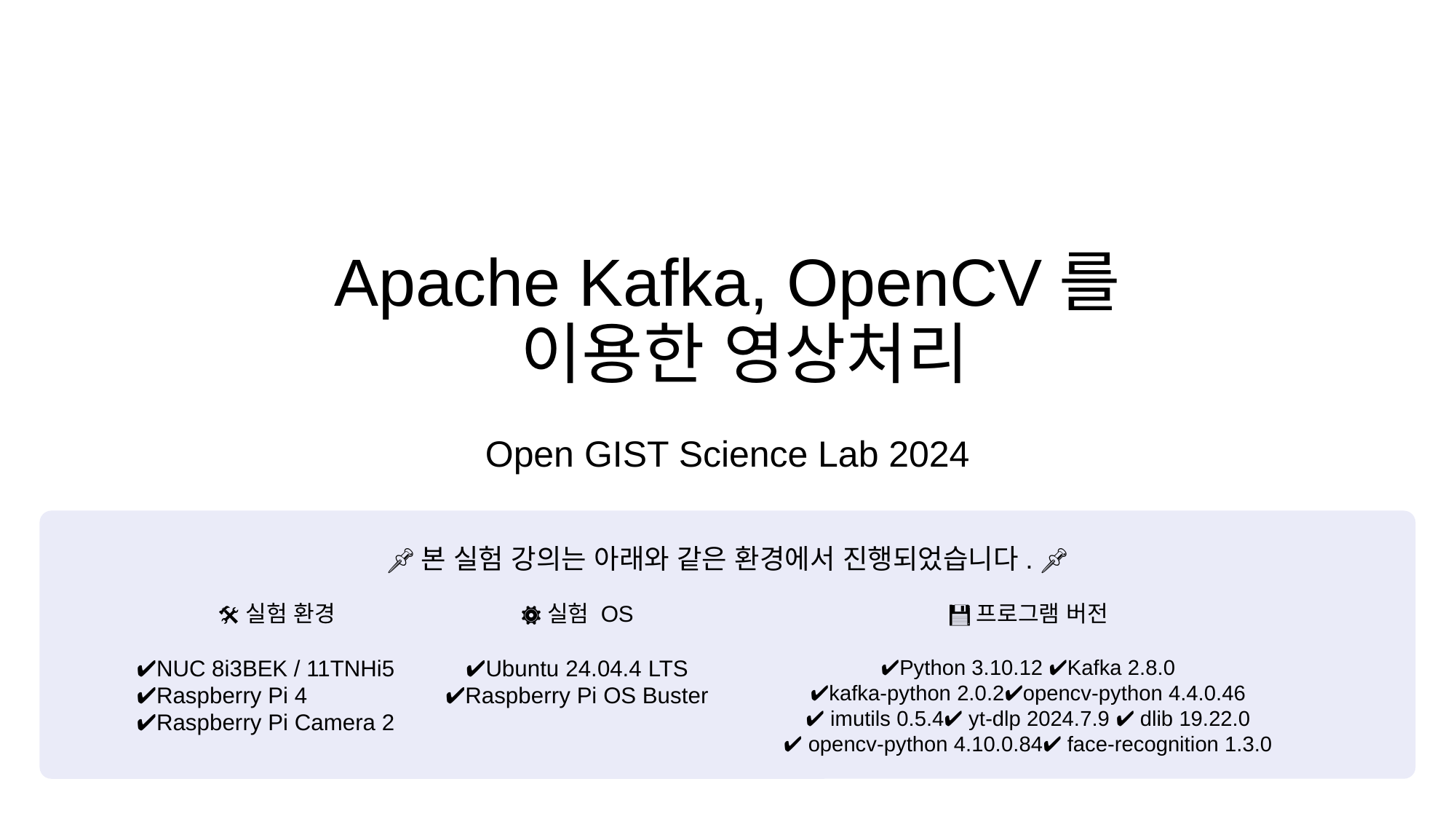

Apache Kafka, OpenCV를
 이용한 영상처리
Open GIST Science Lab 2024

📌본 실험 강의는 아래와 같은 환경에서 진행되었습니다. 📌
🛠️실험 환경

✔️NUC 8i3BEK / 11TNHi5
✔️Raspberry Pi 4
✔️Raspberry Pi Camera 2
⚙️실험 OS

✔️Ubuntu 24.04.4 LTS
✔️Raspberry Pi OS Buster
💾프로그램 버전

✔️Python 3.10.12 ✔️Kafka 2.8.0
✔️kafka-python 2.0.2✔️opencv-python 4.4.0.46
✔️ imutils 0.5.4✔️ yt-dlp 2024.7.9 ✔️ dlib 19.22.0
✔️ opencv-python 4.10.0.84✔️ face-recognition 1.3.0